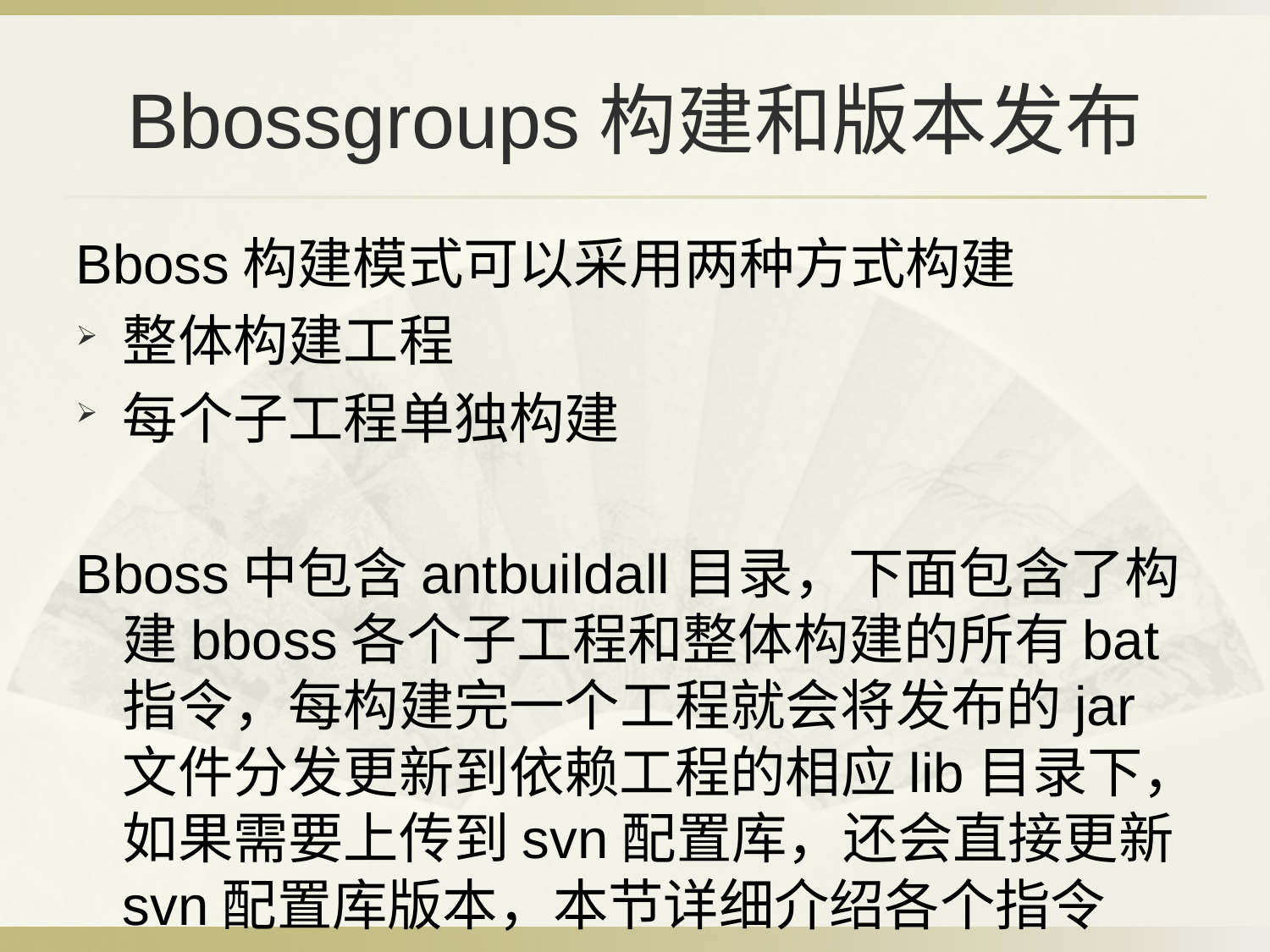

# Bbossgroups构建和版本发布
Bboss构建模式可以采用两种方式构建
整体构建工程
每个子工程单独构建

Bboss中包含antbuildall目录，下面包含了构建bboss各个子工程和整体构建的所有bat指令，每构建完一个工程就会将发布的jar文件分发更新到依赖工程的相应lib目录下，如果需要上传到svn配置库，还会直接更新svn配置库版本，本节详细介绍各个指令